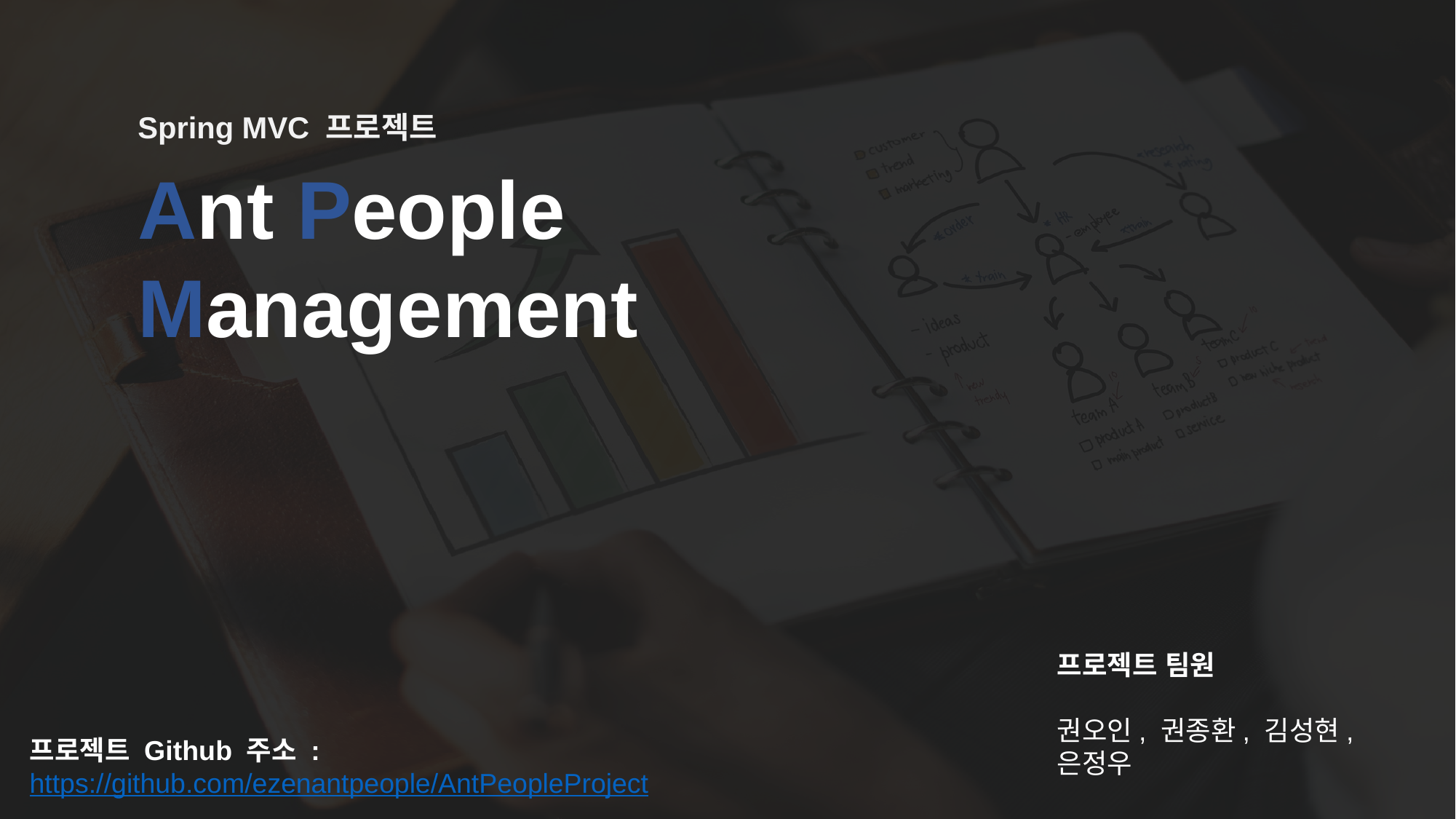

Spring MVC 프로젝트
Ant People Management
프로젝트 팀원

권오인, 권종환, 김성현, 은정우
프로젝트 Github 주소 : https://github.com/ezenantpeople/AntPeopleProject